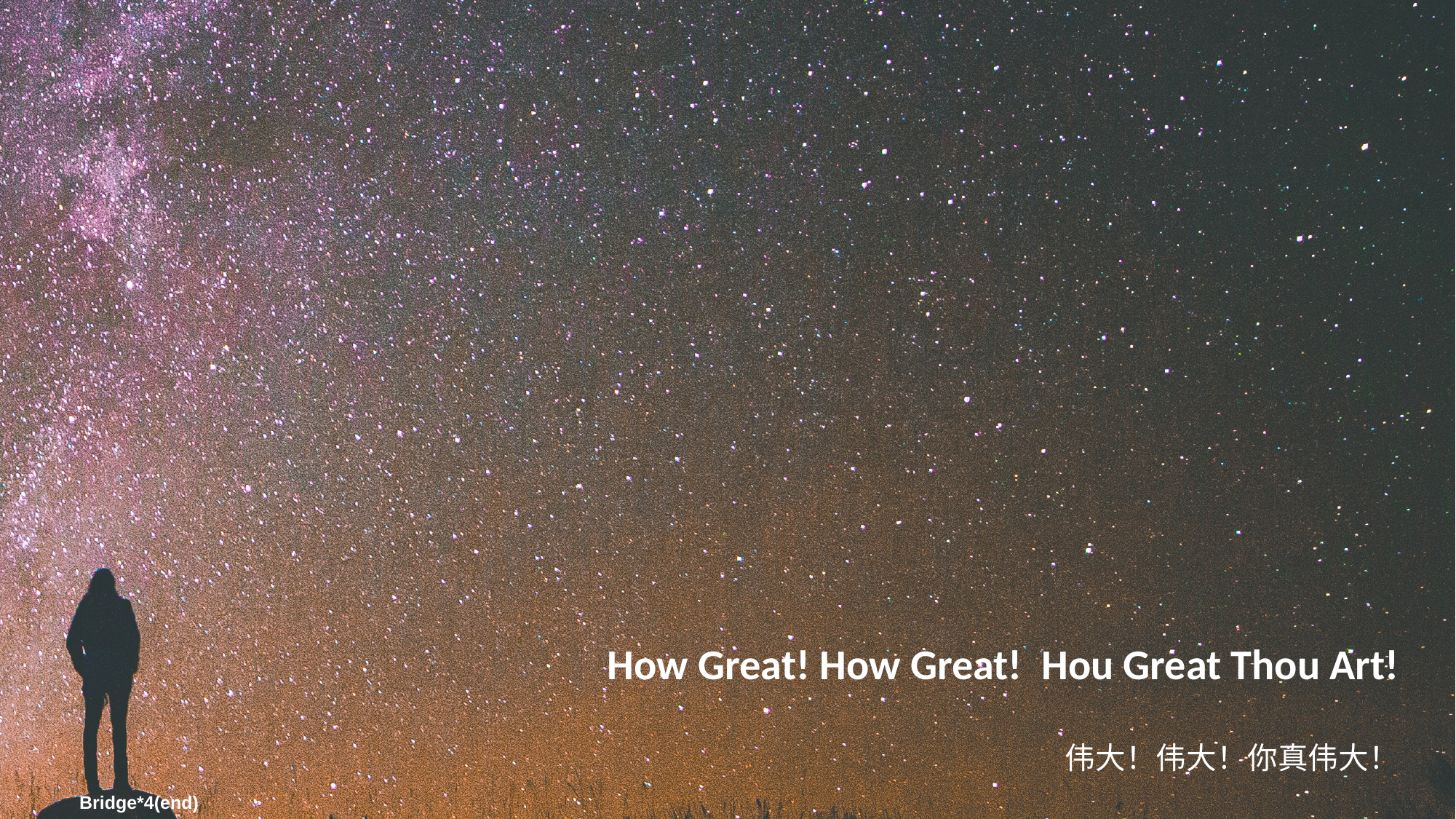

How Great! How Great!  Hou Great Thou Art!

伟大！伟大！你真伟大！

Bridge*4(end)